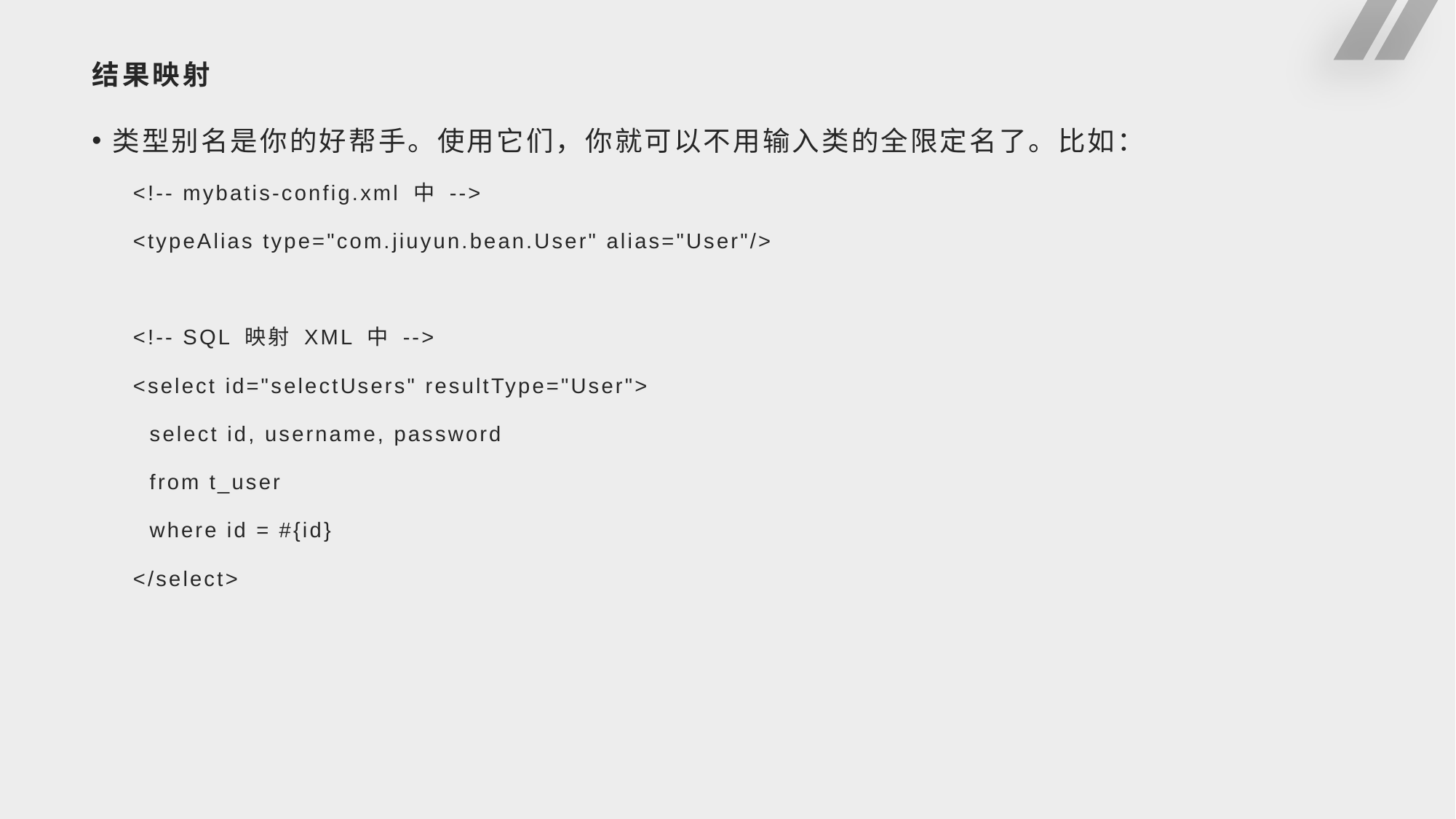

# 结果映射
类型别名是你的好帮手。使用它们，你就可以不用输入类的全限定名了。比如：
<!-- mybatis-config.xml 中 -->
<typeAlias type="com.jiuyun.bean.User" alias="User"/>

<!-- SQL 映射 XML 中 -->
<select id="selectUsers" resultType="User">
  select id, username, password
  from t_user
  where id = #{id}
</select>